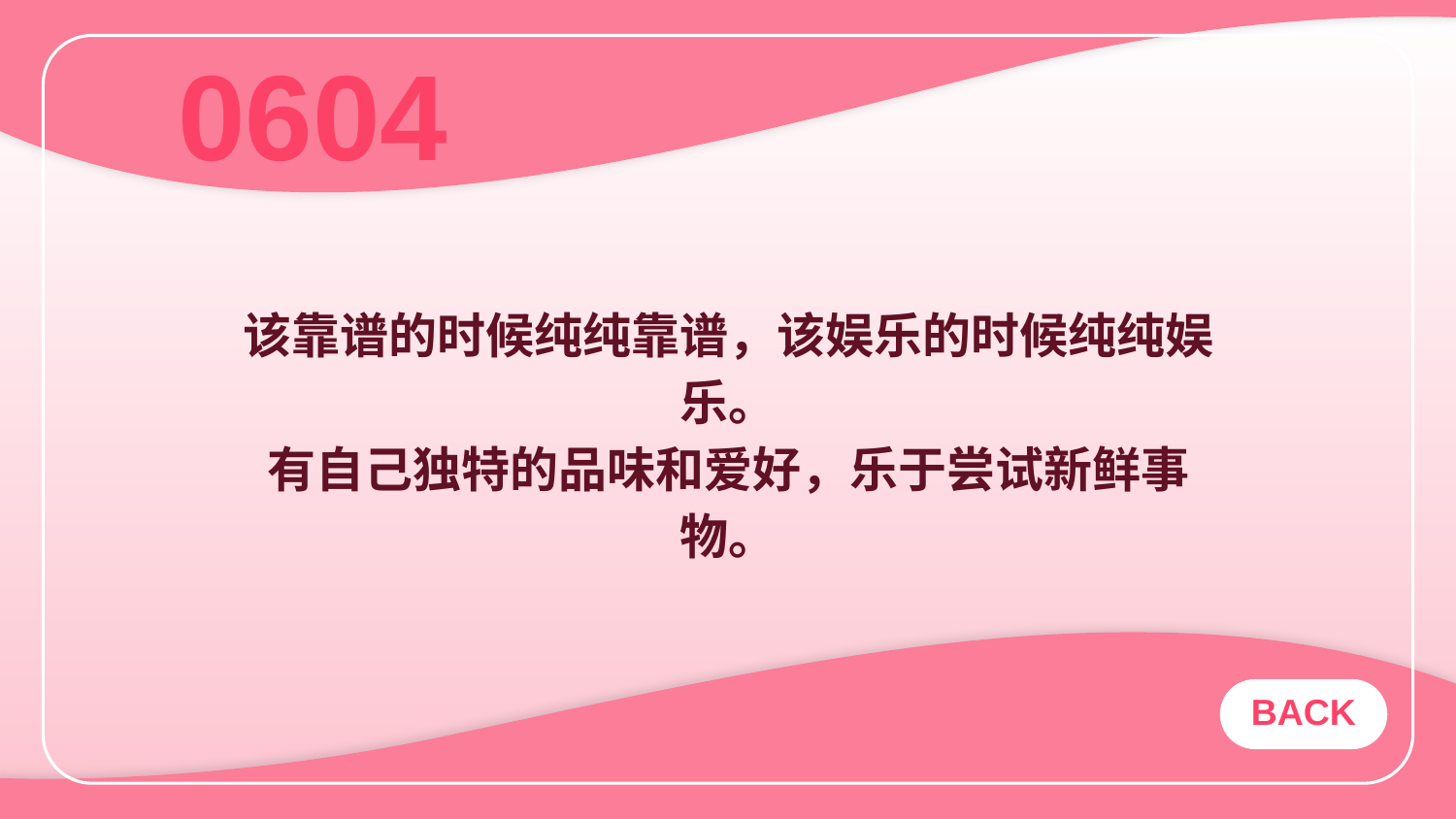

0604
# 该靠谱的时候纯纯靠谱，该娱乐的时候纯纯娱乐。
有自己独特的品味和爱好，乐于尝试新鲜事物。
BACK